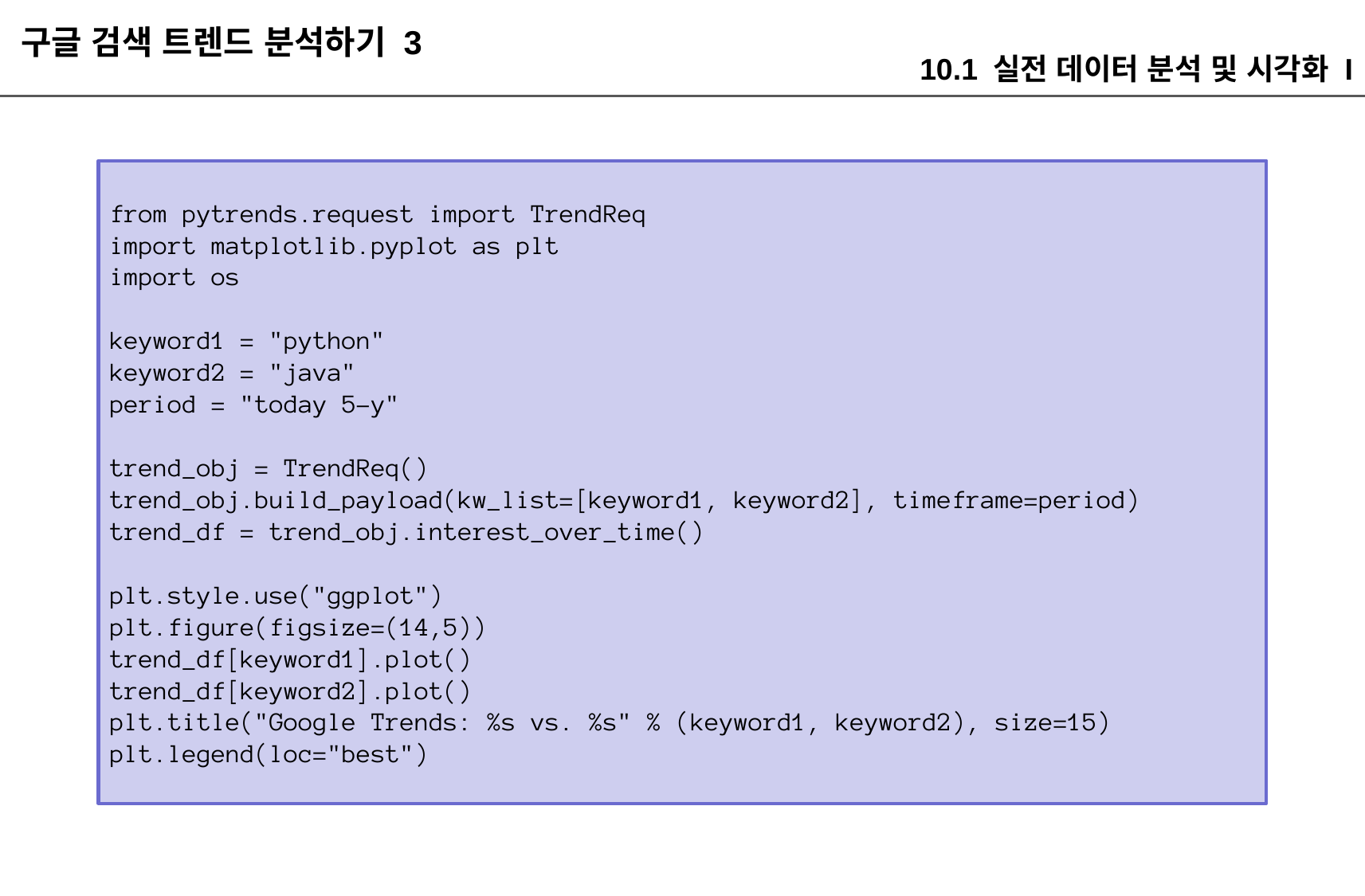

구글 검색 트렌드 분석하기 3
10.1 실전 데이터 분석 및 시각화 I
from pytrends.request import TrendReq
import matplotlib.pyplot as plt
import os

keyword1 = "python"
keyword2 = "java"
period = "today 5-y"

trend_obj = TrendReq()
trend_obj.build_payload(kw_list=[keyword1, keyword2], timeframe=period)
trend_df = trend_obj.interest_over_time()

plt.style.use("ggplot")
plt.figure(figsize=(14,5))
trend_df[keyword1].plot()
trend_df[keyword2].plot()
plt.title("Google Trends: %s vs. %s" % (keyword1, keyword2), size=15)
plt.legend(loc="best")